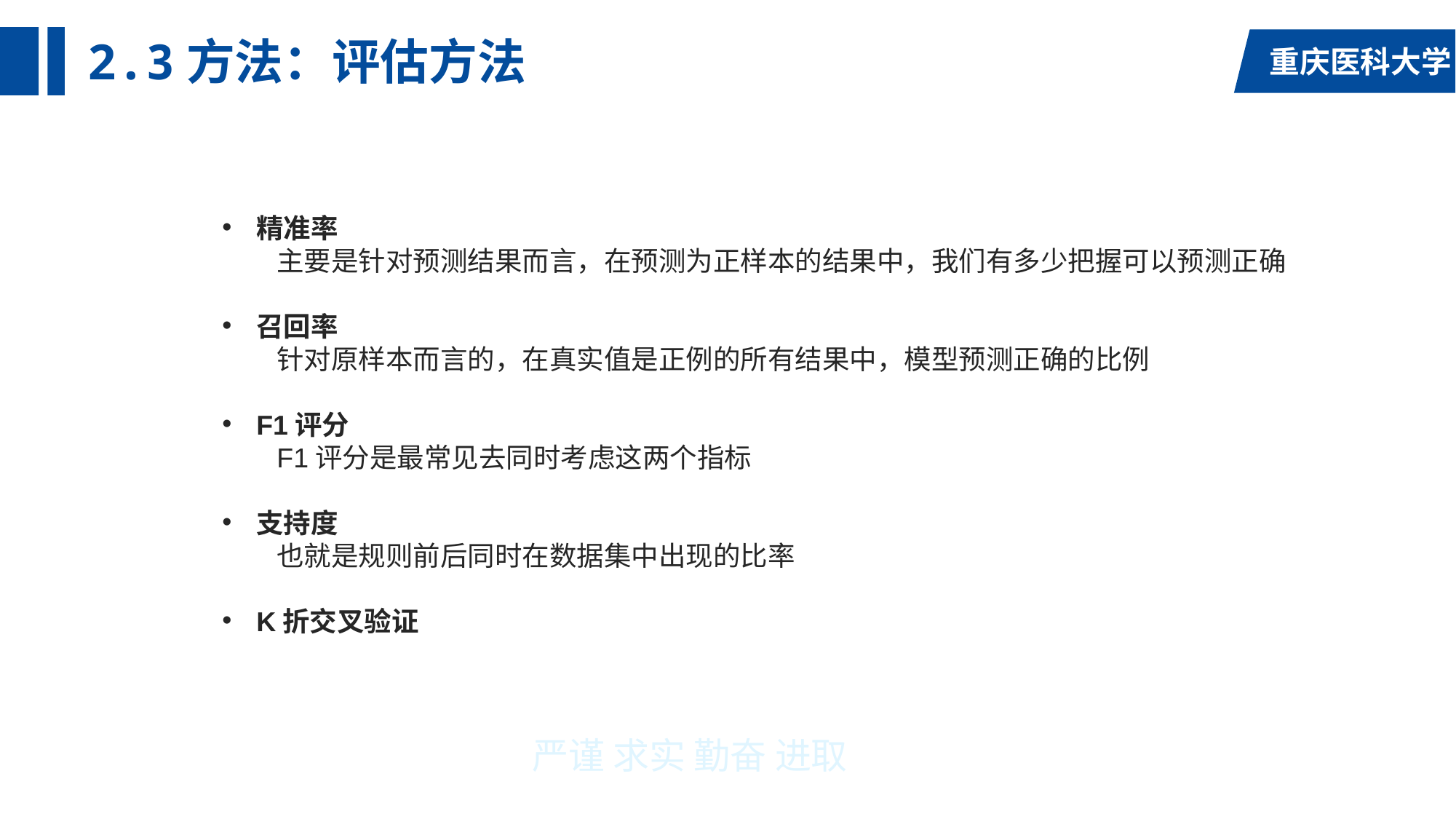

# 2.3方法：评估方法
精准率
主要是针对预测结果而言，在预测为正样本的结果中，我们有多少把握可以预测正确

召回率
针对原样本而言的，在真实值是正例的所有结果中，模型预测正确的比例

F1评分
F1评分是最常见去同时考虑这两个指标

支持度
也就是规则前后同时在数据集中出现的比率

K折交叉验证